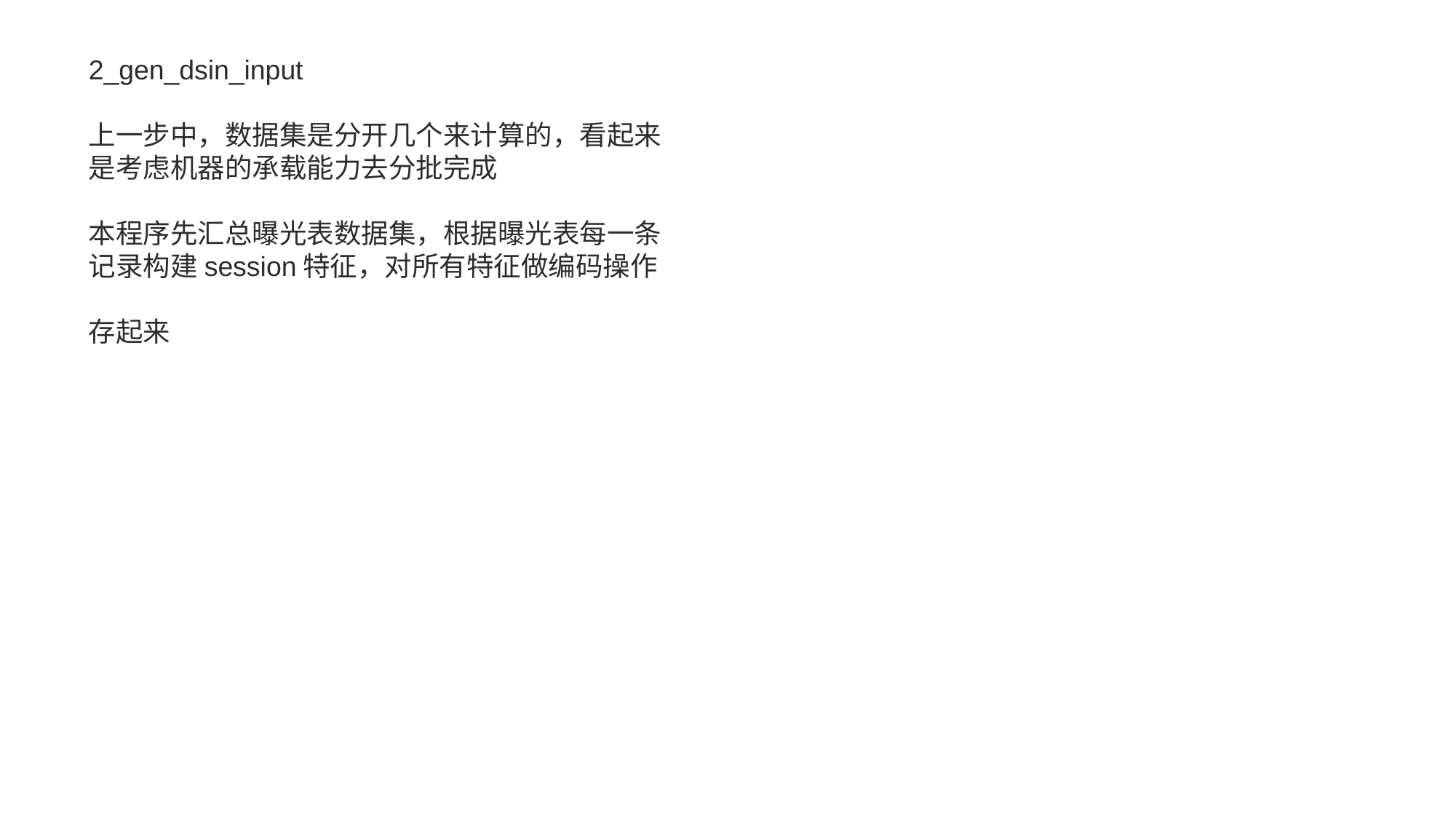

2_gen_dsin_input

上一步中，数据集是分开几个来计算的，看起来是考虑机器的承载能力去分批完成

本程序先汇总曝光表数据集，根据曝光表每一条记录构建session特征，对所有特征做编码操作

存起来